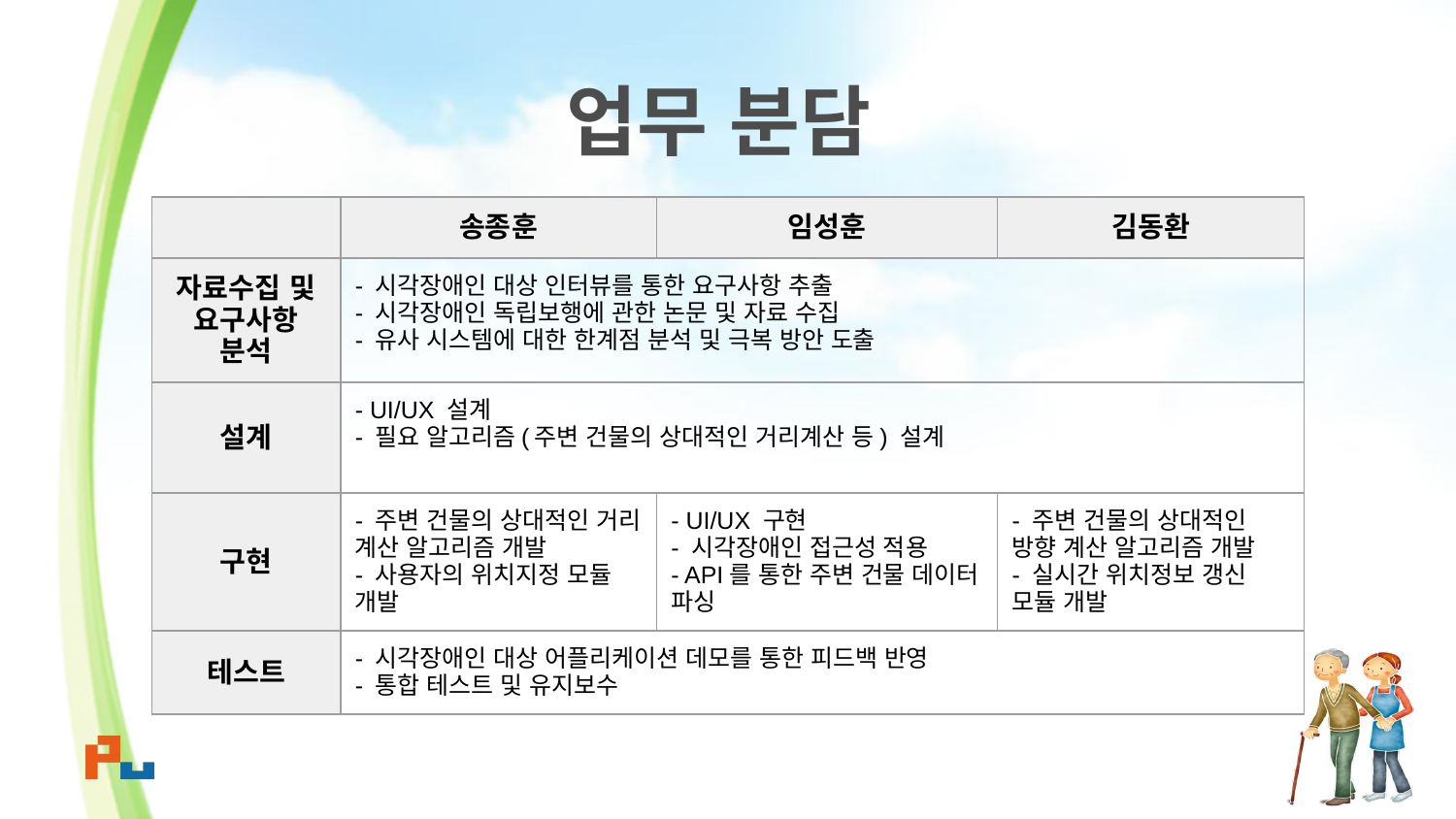

# 업무 분담
|  | 송종훈 | 임성훈 | 김동환 |
| --- | --- | --- | --- |
| 자료수집 및 요구사항 분석 | - 시각장애인 대상 인터뷰를 통한 요구사항 추출 - 시각장애인 독립보행에 관한 논문 및 자료 수집 - 유사 시스템에 대한 한계점 분석 및 극복 방안 도출 |  |  |
| 설계 | - UI/UX 설계 - 필요 알고리즘(주변 건물의 상대적인 거리계산 등) 설계 |  |  |
| 구현 | - 주변 건물의 상대적인 거리 계산 알고리즘 개발 - 사용자의 위치지정 모듈 개발 | - UI/UX 구현 - 시각장애인 접근성 적용 - API를 통한 주변 건물 데이터 파싱 | - 주변 건물의 상대적인 방향 계산 알고리즘 개발 - 실시간 위치정보 갱신 모듈 개발 |
| 테스트 | - 시각장애인 대상 어플리케이션 데모를 통한 피드백 반영 - 통합 테스트 및 유지보수 |  |  |